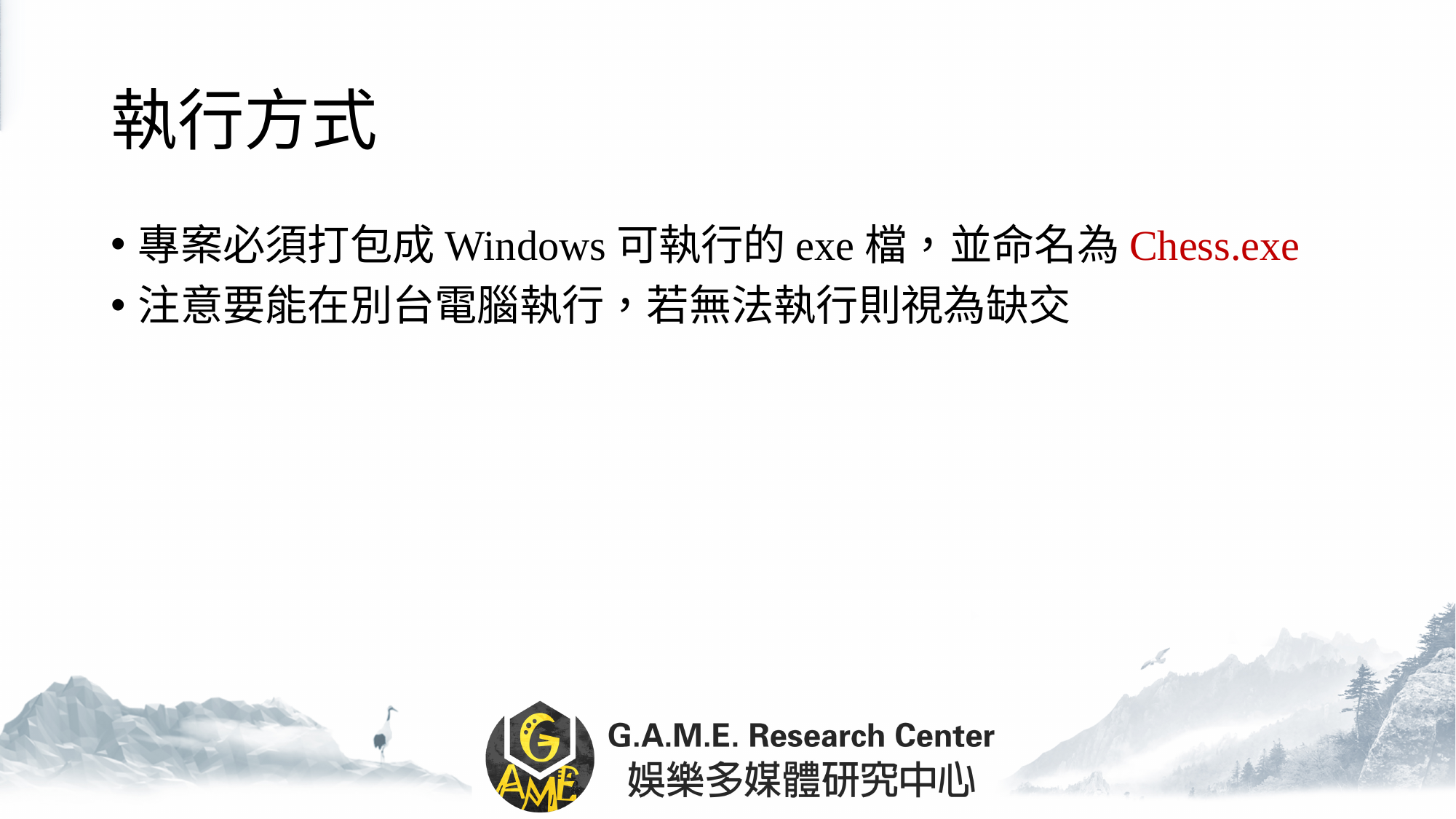

# 執行方式
專案必須打包成Windows可執行的exe檔，並命名為Chess.exe
注意要能在別台電腦執行，若無法執行則視為缺交